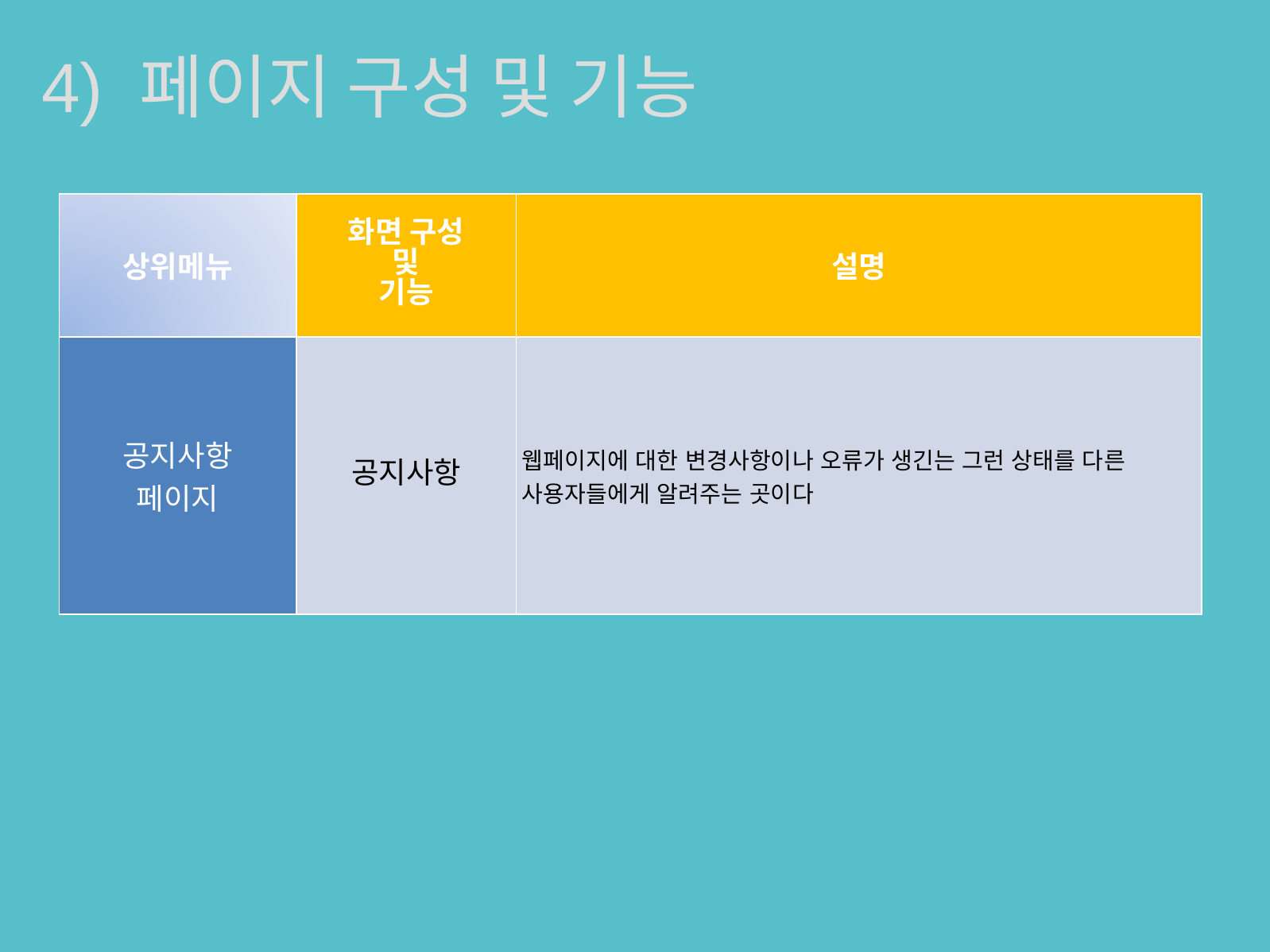

4) 페이지 구성 및 기능
| 상위메뉴 | 화면 구성 및 기능 | 설명 |
| --- | --- | --- |
| 공지사항 페이지 | 공지사항 | 웹페이지에 대한 변경사항이나 오류가 생긴는 그런 상태를 다른 사용자들에게 알려주는 곳이다 |